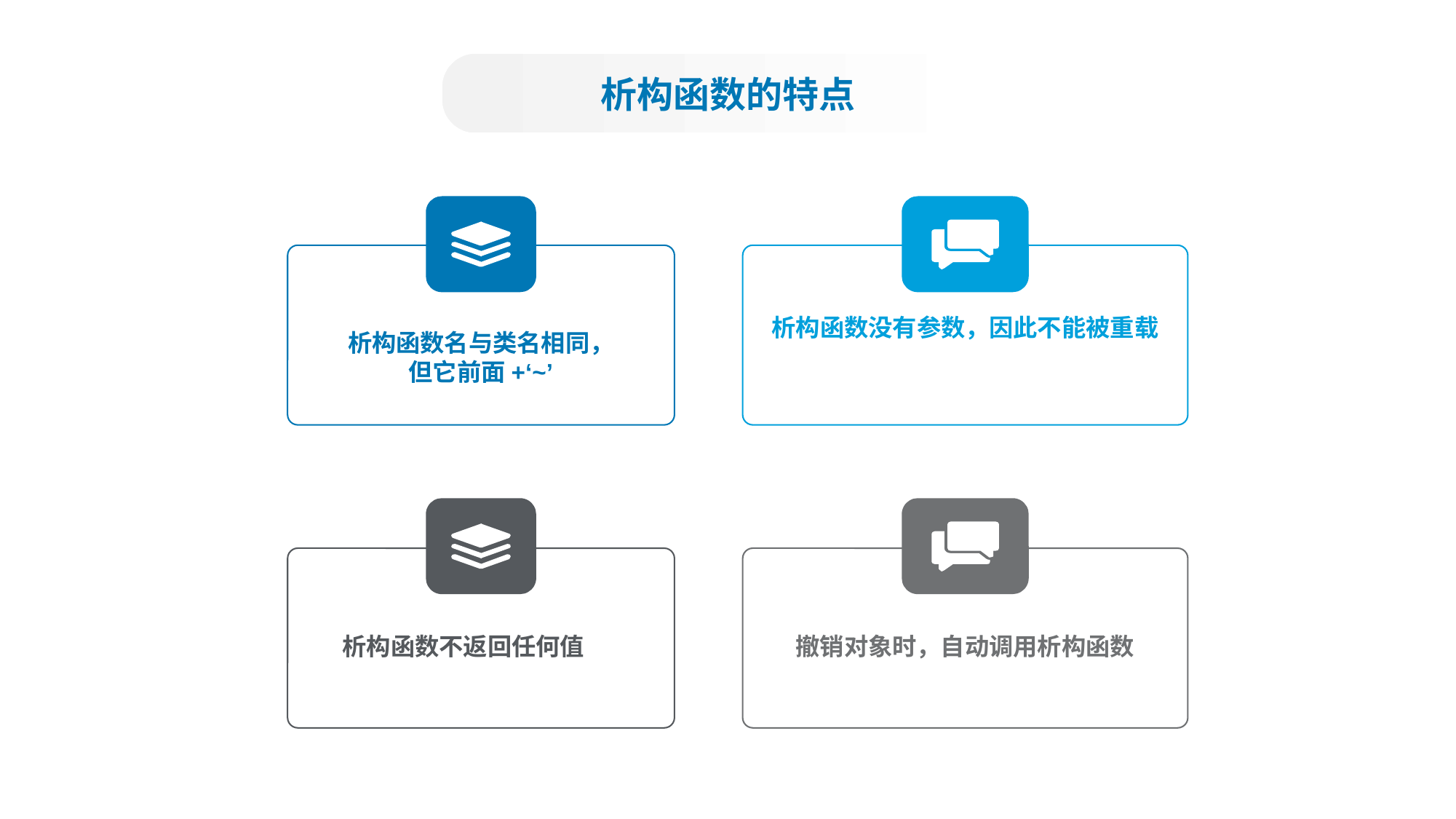

析构函数的特点

析构函数没有参数，因此不能被重载

析构函数名与类名相同，
但它前面+‘~’

撤销对象时，自动调用析构函数

析构函数不返回任何值